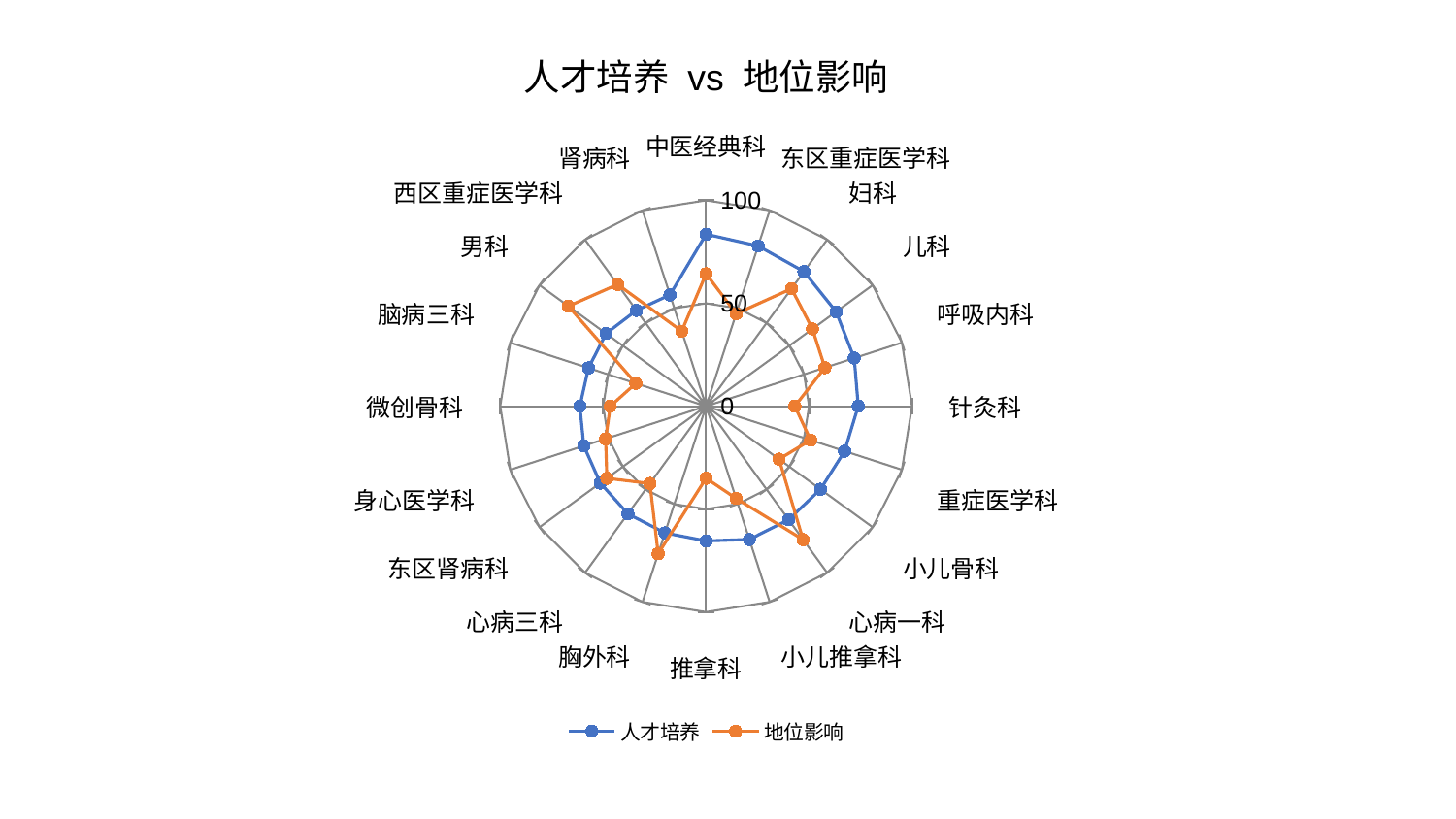

### Chart: 人才培养 vs 地位影响

| Category | 人才培养 | 地位影响 |
|---|---|---|
| 中医经典科 | 83.57223997374713 | 64.35879471999772 |
| 东区重症医学科 | 81.86022853627856 | 47.268563619968745 |
| 妇科 | 80.83475489443515 | 70.57518122168437 |
| 儿科 | 78.05654322250422 | 63.85599234232848 |
| 呼吸内科 | 75.66609034169288 | 60.67274514797297 |
| 针灸科 | 73.89291855948896 | 43.10542600435525 |
| 重症医学科 | 70.73844100047283 | 53.389273314738546 |
| 小儿骨科 | 68.69952006950422 | 43.80860208665504 |
| 心病一科 | 68.18556249977117 | 80.121541494692 |
| 小儿推拿科 | 68.08737409467676 | 47.1143991062111 |
| 推拿科 | 65.45955068149887 | 35.00674861205365 |
| 胸外科 | 64.74690302266286 | 75.36326327219119 |
| 心病三科 | 64.63444106599373 | 46.438692792800474 |
| 东区肾病科 | 63.553801003489376 | 59.60093554845676 |
| 身心医学科 | 62.4604557495172 | 51.317733810173024 |
| 微创骨科 | 61.32053619090893 | 46.538865722320985 |
| 脑病三科 | 60.08721068482428 | 35.88152628014782 |
| 男科 | 60.079755975833514 | 82.69154261295058 |
| 西区重症医学科 | 57.55602496875414 | 73.1184313698493 |
| 肾病科 | 56.87290595013412 | 38.34287069045637 |
92